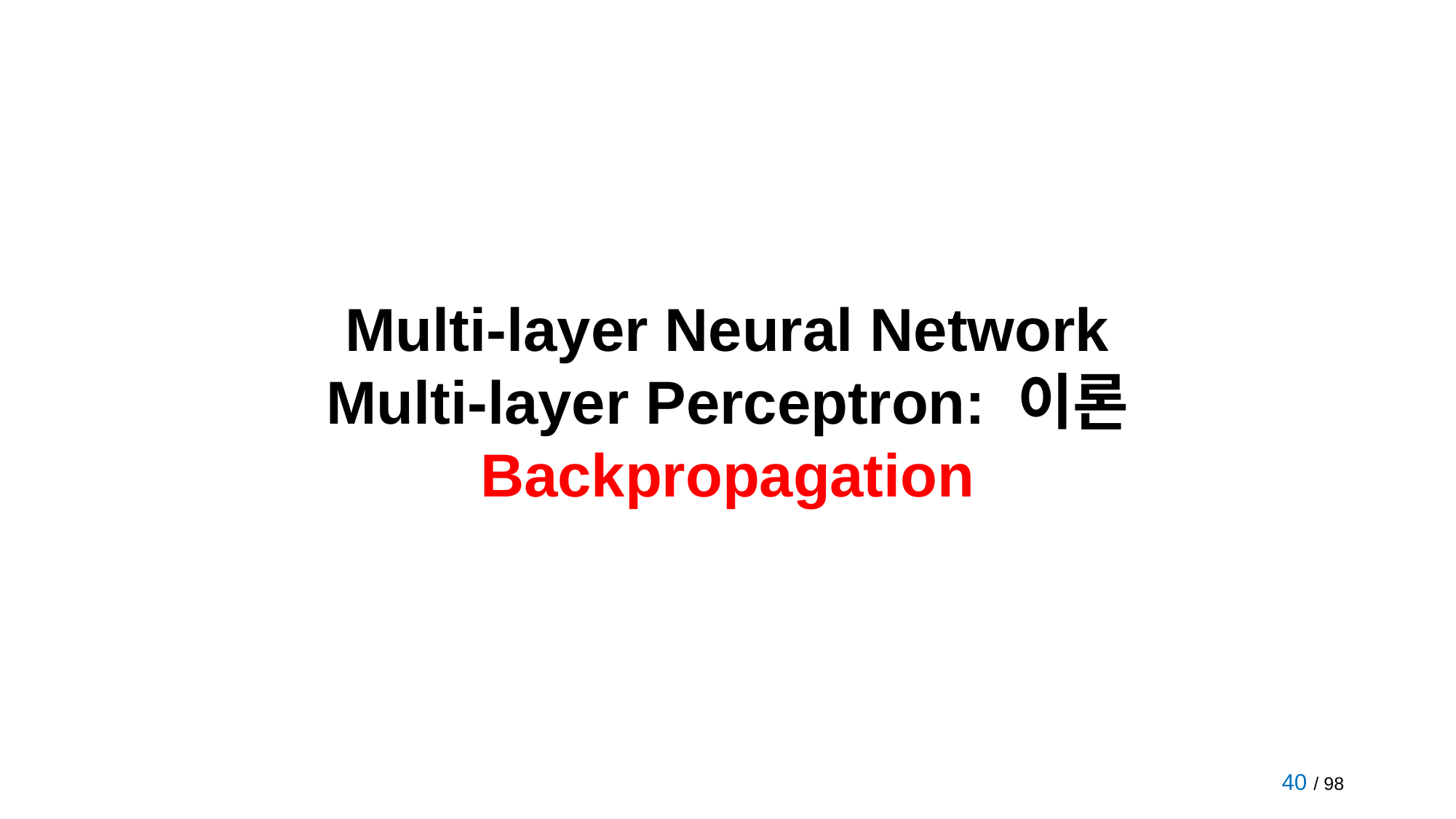

Multi-layer Neural Network
Multi-layer Perceptron: 이론
Backpropagation
40 / 98